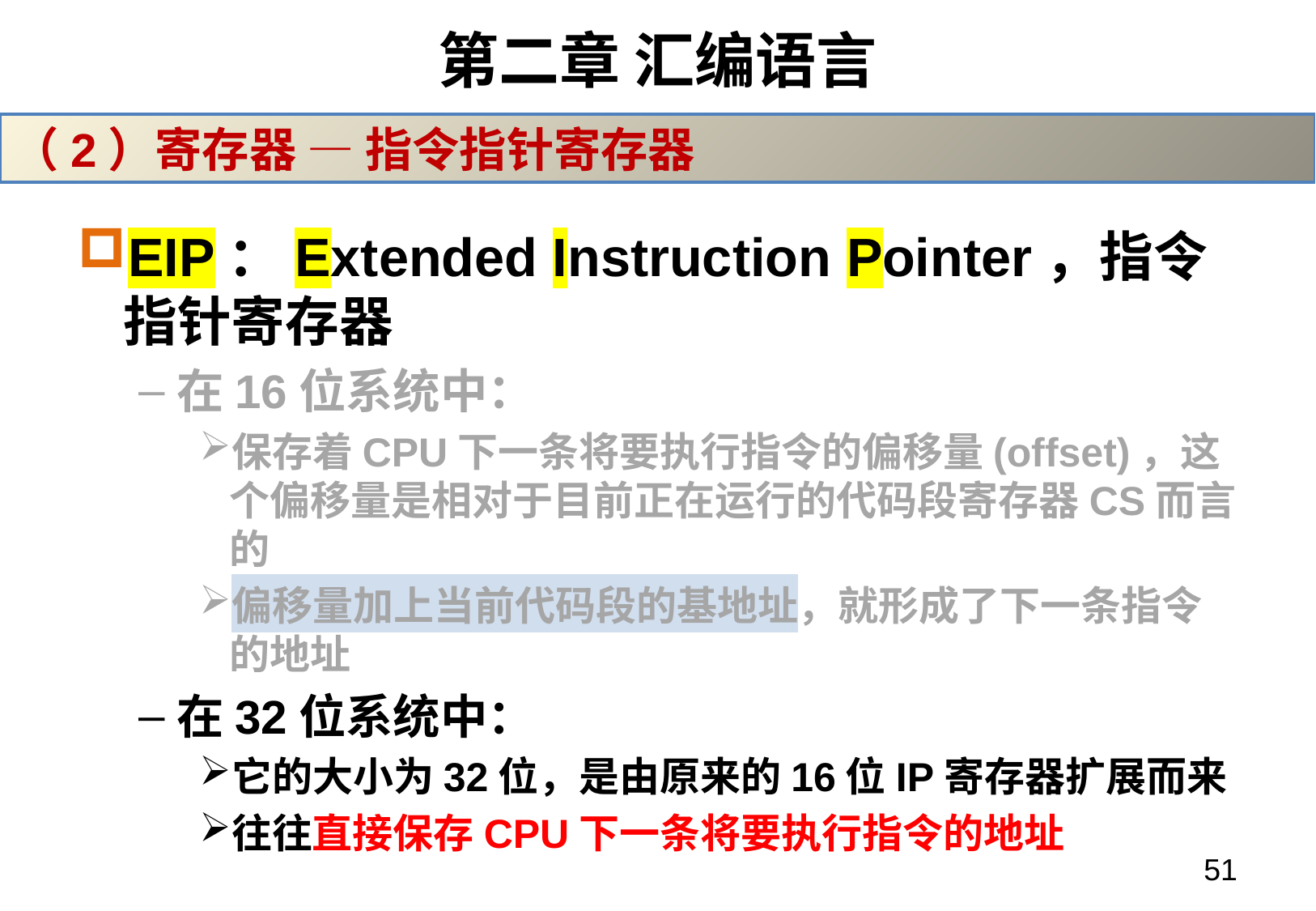

# 第二章 汇编语言
（2）寄存器 — 指令指针寄存器
EIP：Extended Instruction Pointer，指令指针寄存器
在16位系统中：
保存着CPU下一条将要执行指令的偏移量(offset)，这个偏移量是相对于目前正在运行的代码段寄存器CS而言的
偏移量加上当前代码段的基地址，就形成了下一条指令的地址
在32位系统中：
它的大小为32位，是由原来的16位IP寄存器扩展而来
往往直接保存CPU下一条将要执行指令的地址
51